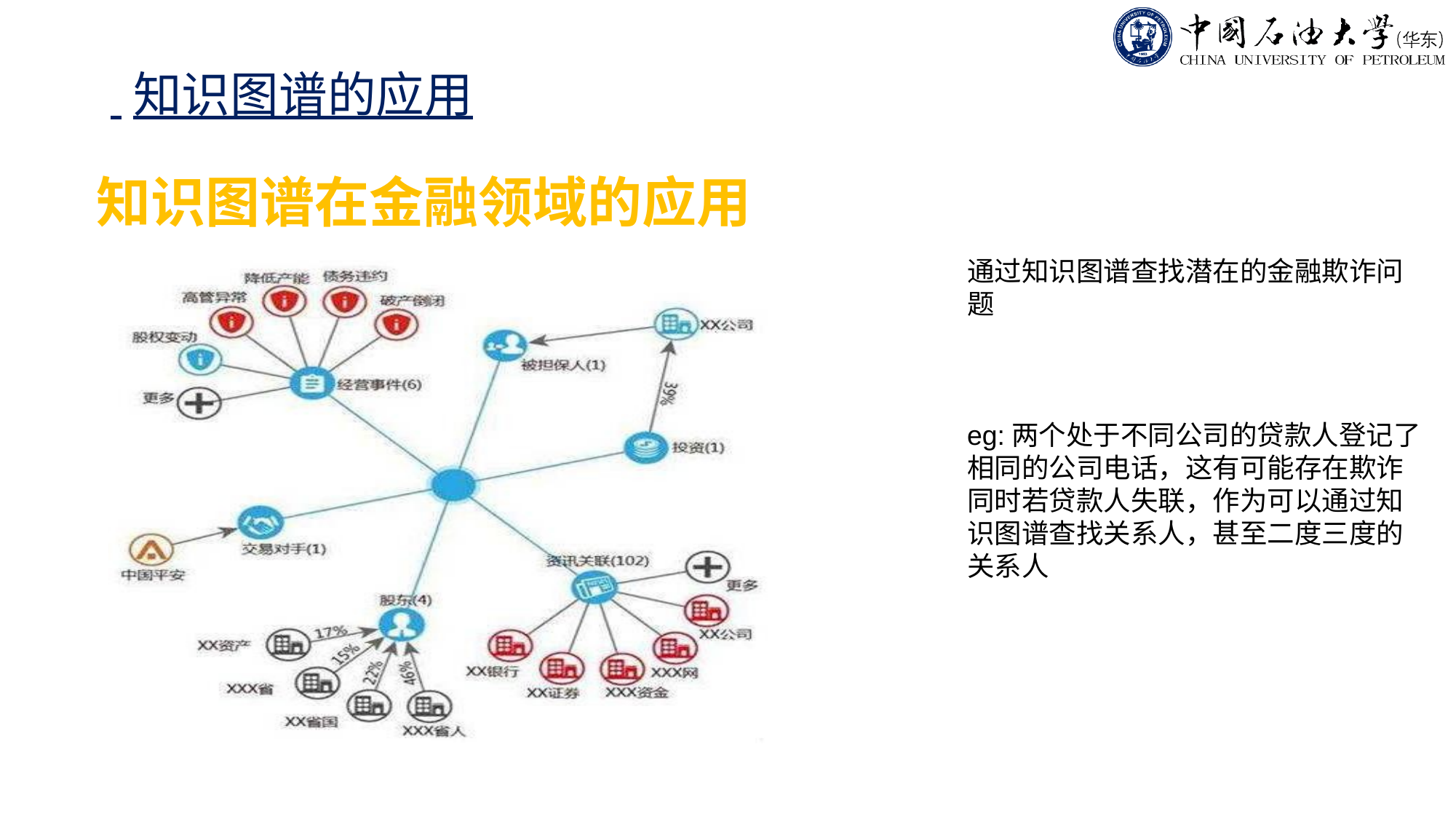

# 知识图谱的应用
知识图谱在金融领域的应用
搜索的未来：问答机器人
通过知识图谱查找潜在的金融欺诈问题

eg:两个处于不同公司的贷款人登记了相同的公司电话，这有可能存在欺诈
同时若贷款人失联，作为可以通过知识图谱查找关系人，甚至二度三度的关系人